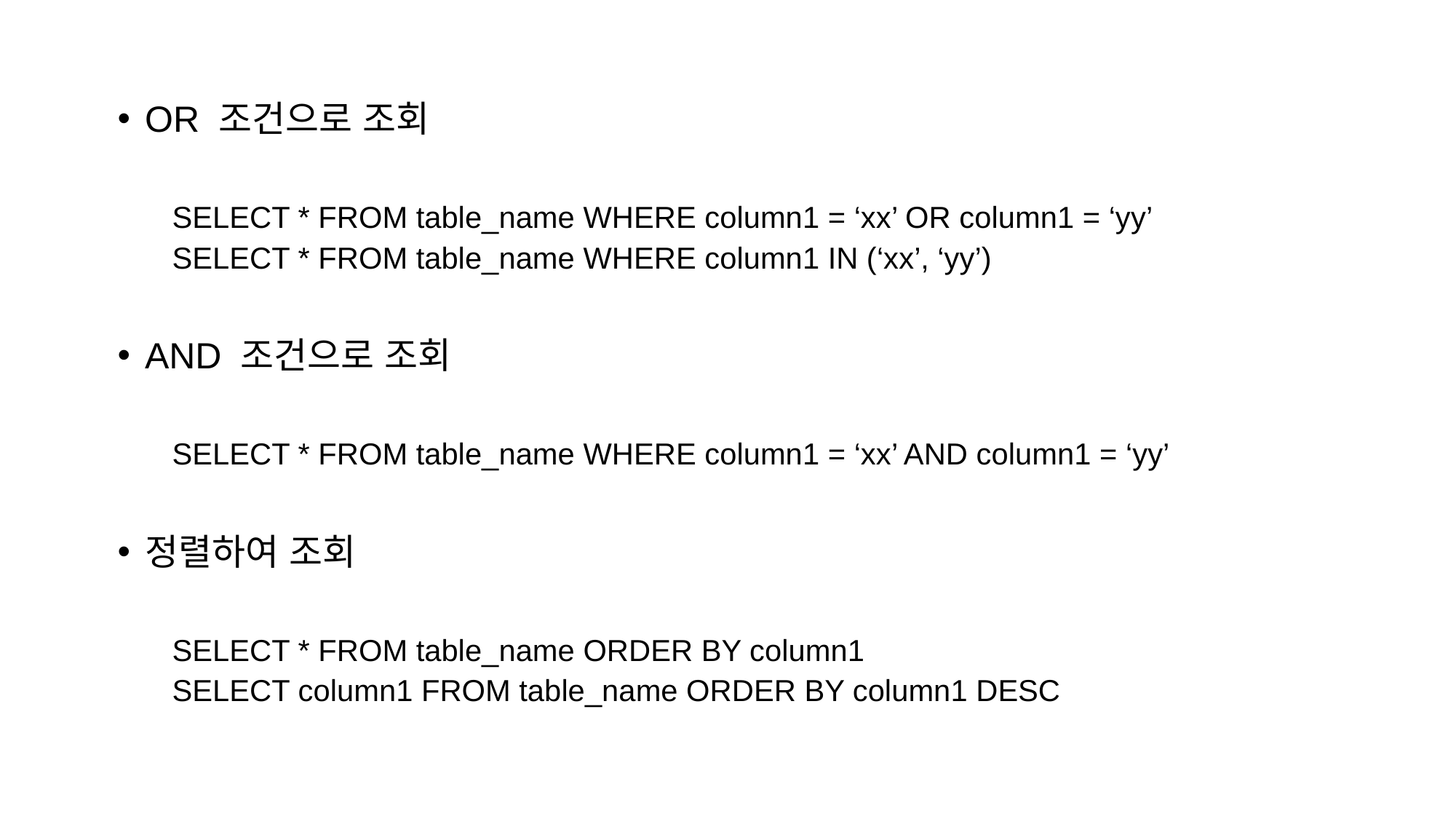

OR 조건으로 조회

SELECT * FROM table_name WHERE column1 = ‘xx’ OR column1 = ‘yy’
SELECT * FROM table_name WHERE column1 IN (‘xx’, ‘yy’)

AND 조건으로 조회

SELECT * FROM table_name WHERE column1 = ‘xx’ AND column1 = ‘yy’

정렬하여 조회

SELECT * FROM table_name ORDER BY column1
SELECT column1 FROM table_name ORDER BY column1 DESC